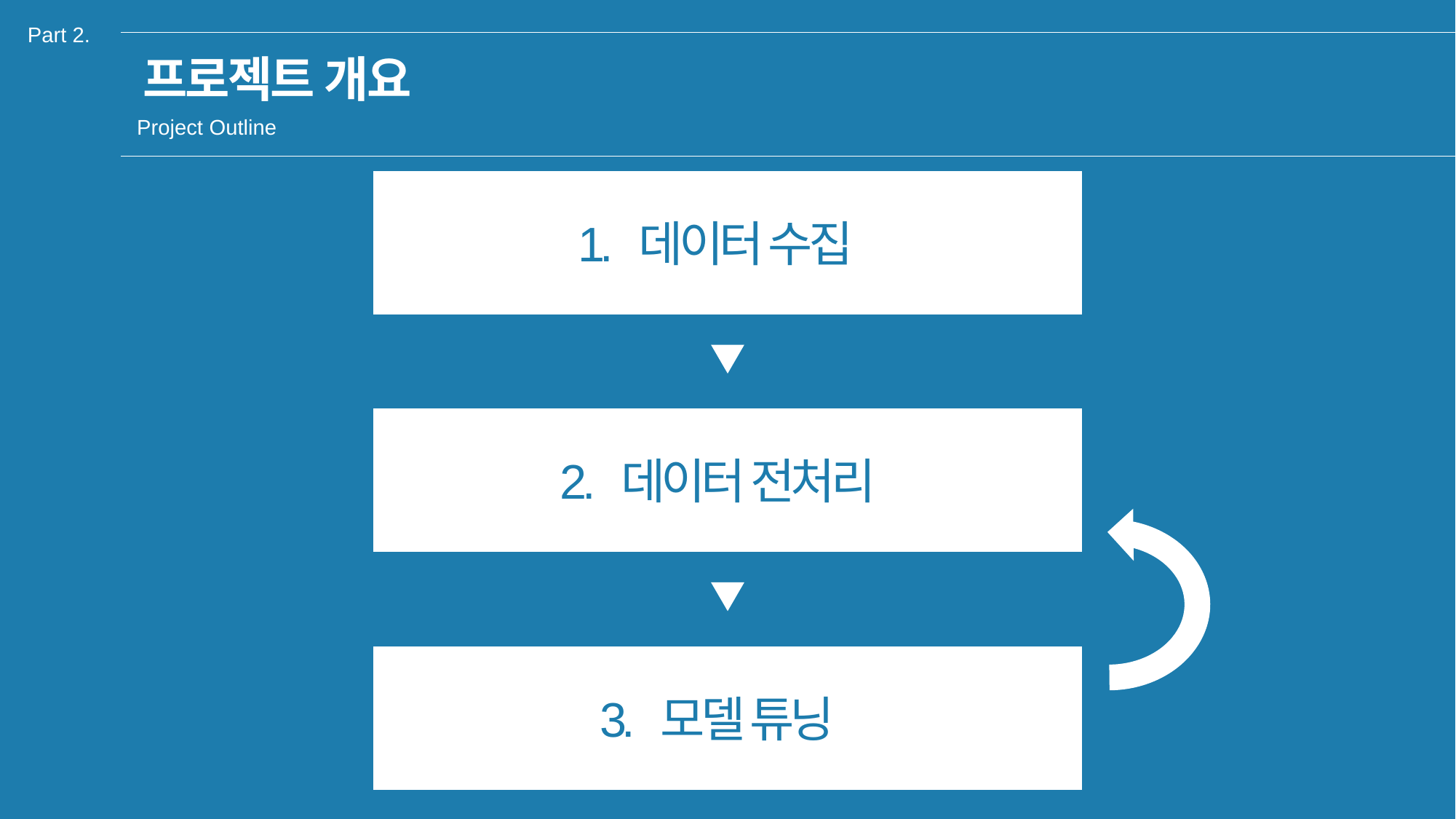

Part 2.
프로젝트 개요
Project Outline

1. 데이터 수집

2. 데이터 전처리

3. 모델 튜닝